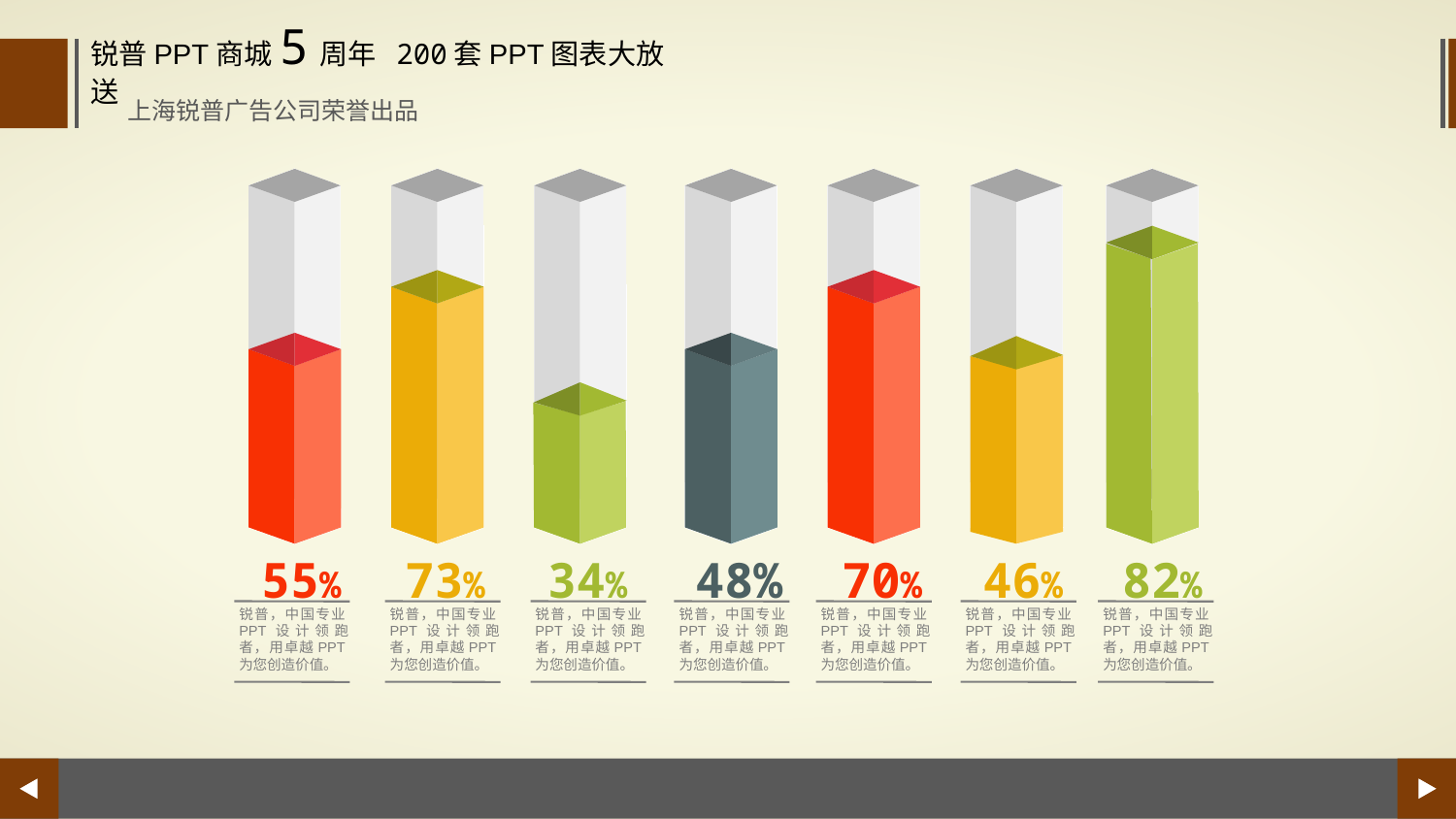

锐普PPT商城5周年  200套PPT图表大放送

上海锐普广告公司荣誉出品

55%
73%
34%
48%
70%
46%
82%
锐普，中国专业PPT设计领跑者，用卓越PPT为您创造价值。
锐普，中国专业PPT设计领跑者，用卓越PPT为您创造价值。
锐普，中国专业PPT设计领跑者，用卓越PPT为您创造价值。
锐普，中国专业PPT设计领跑者，用卓越PPT为您创造价值。
锐普，中国专业PPT设计领跑者，用卓越PPT为您创造价值。
锐普，中国专业PPT设计领跑者，用卓越PPT为您创造价值。
锐普，中国专业PPT设计领跑者，用卓越PPT为您创造价值。